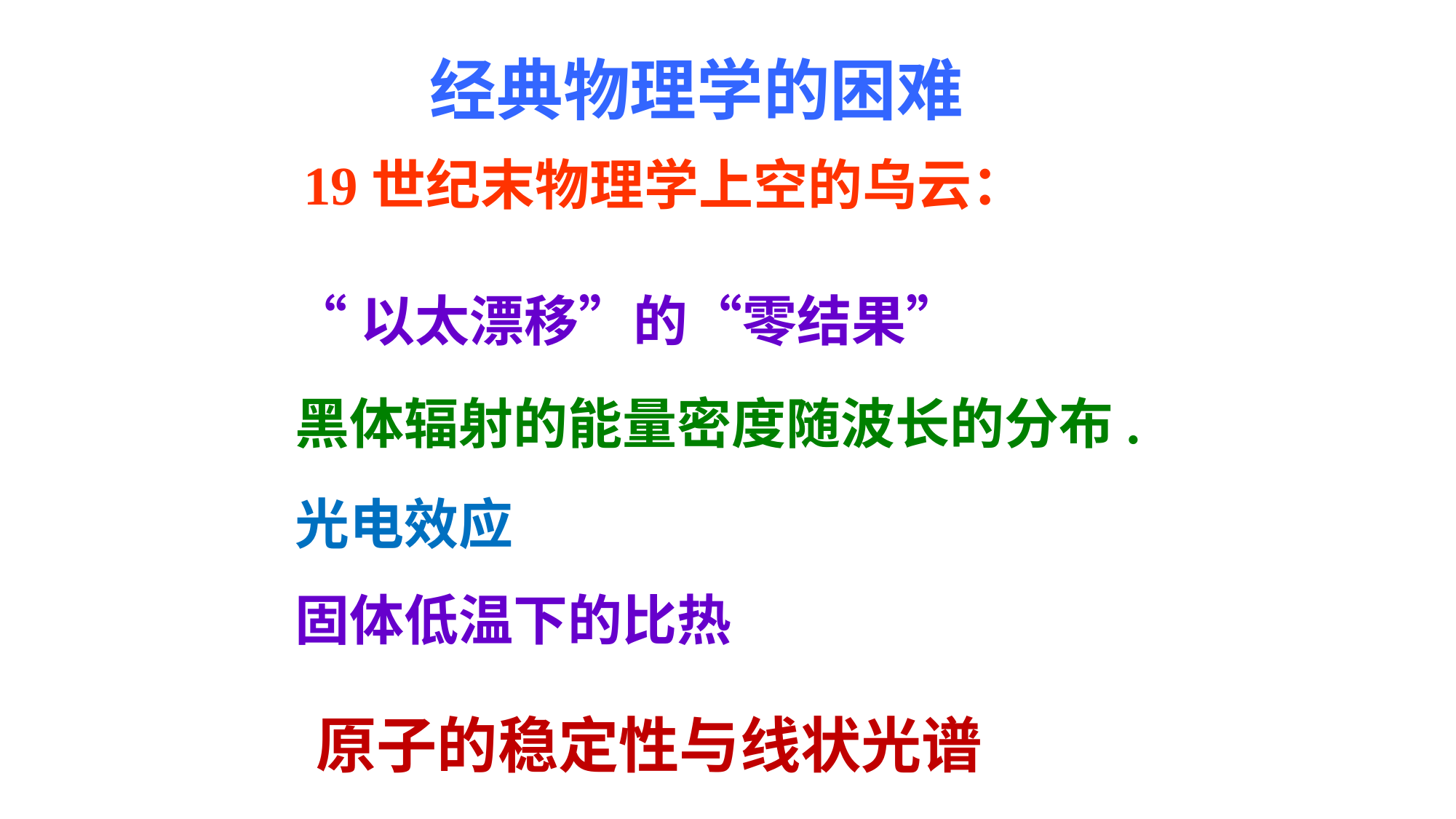

经典物理学的困难
19世纪末物理学上空的乌云：
“以太漂移”的“零结果”
黑体辐射的能量密度随波长的分布.
光电效应
固体低温下的比热
原子的稳定性与线状光谱